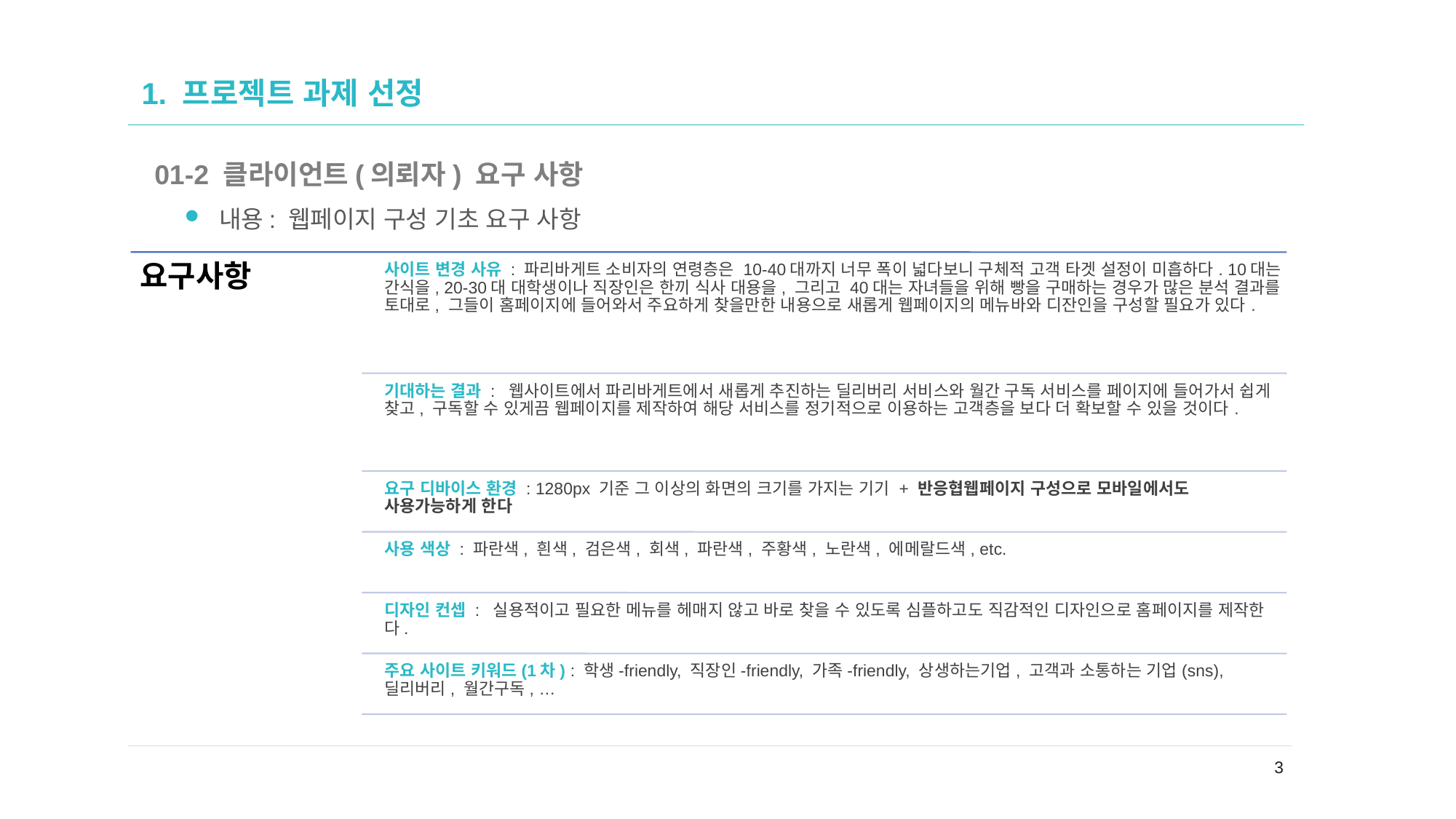

# 1. 프로젝트 과제 선정
01-2 클라이언트(의뢰자) 요구 사항
내용: 웹페이지 구성 기초 요구 사항
요구사항
사이트 변경 사유 : 파리바게트 소비자의 연령층은 10-40대까지 너무 폭이 넓다보니 구체적 고객 타겟 설정이 미흡하다. 10대는 간식을, 20-30대 대학생이나 직장인은 한끼 식사 대용을, 그리고 40대는 자녀들을 위해 빵을 구매하는 경우가 많은 분석 결과를 토대로, 그들이 홈페이지에 들어와서 주요하게 찾을만한 내용으로 새롭게 웹페이지의 메뉴바와 디잔인을 구성할 필요가 있다.
기대하는 결과 :  웹사이트에서 파리바게트에서 새롭게 추진하는 딜리버리 서비스와 월간 구독 서비스를 페이지에 들어가서 쉽게 찾고, 구독할 수 있게끔 웹페이지를 제작하여 해당 서비스를 정기적으로 이용하는 고객층을 보다 더 확보할 수 있을 것이다.
요구 디바이스 환경 : 1280px 기준 그 이상의 화면의 크기를 가지는 기기 + 반응협웹페이지 구성으로 모바일에서도 사용가능하게 한다
사용 색상 : 파란색, 흰색, 검은색, 회색, 파란색, 주황색, 노란색, 에메랄드색, etc.
디자인 컨셉 :  실용적이고 필요한 메뉴를 헤매지 않고 바로 찾을 수 있도록 심플하고도 직감적인 디자인으로 홈페이지를 제작한다.
주요 사이트 키워드(1차) : 학생-friendly, 직장인-friendly, 가족-friendly, 상생하는기업, 고객과 소통하는 기업(sns), 딜리버리, 월간구독, …
3